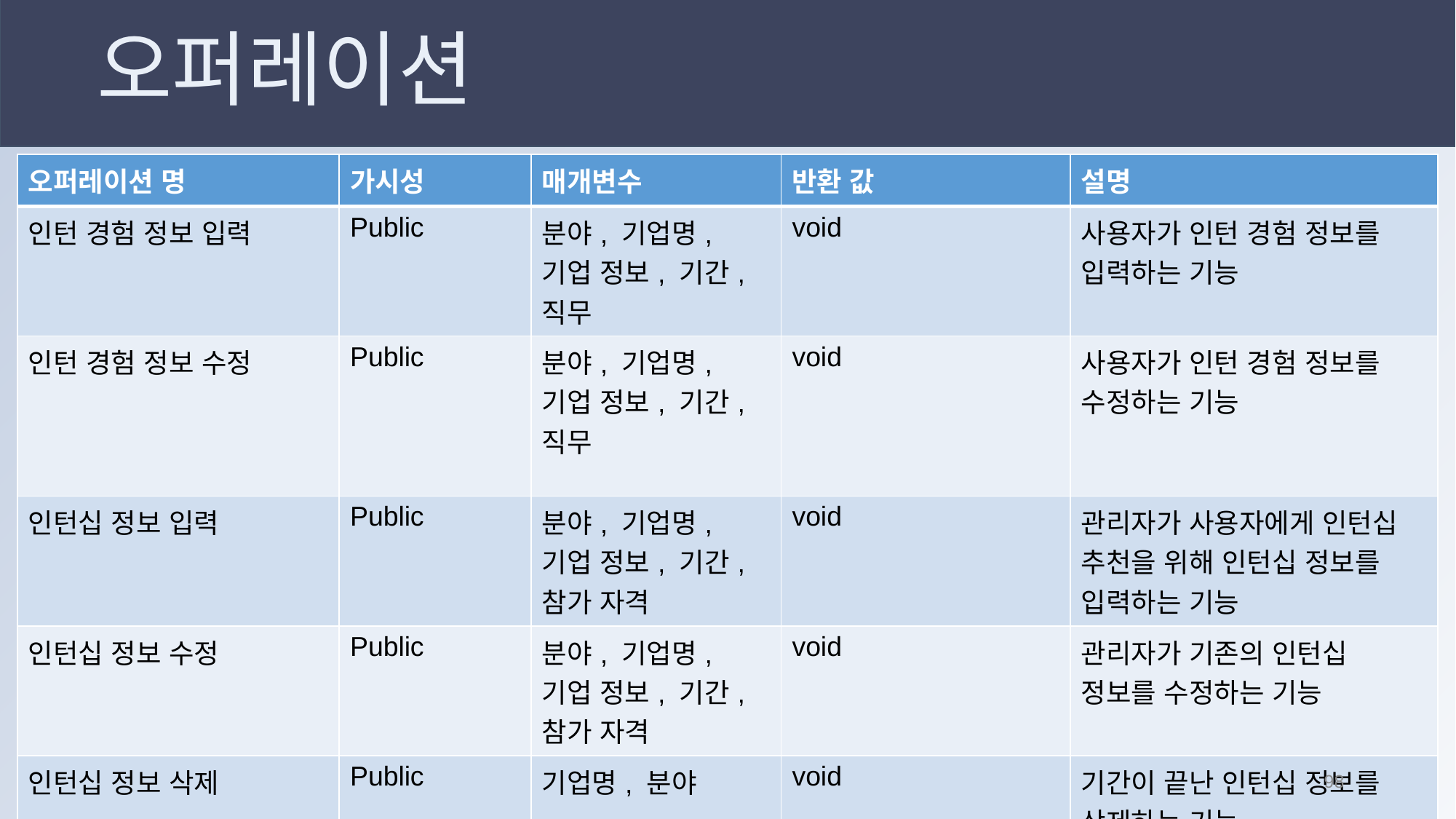

오퍼레이션

| 오퍼레이션 명 | 가시성 | 매개변수 | 반환 값 | 설명 |
| --- | --- | --- | --- | --- |
| 인턴 경험 정보 입력 | Public | 분야, 기업명, 기업 정보, 기간, 직무 | void | 사용자가 인턴 경험 정보를 입력하는 기능 |
| 인턴 경험 정보 수정 | Public | 분야, 기업명, 기업 정보, 기간, 직무 | void | 사용자가 인턴 경험 정보를 수정하는 기능 |
| 인턴십 정보 입력 | Public | 분야, 기업명, 기업 정보, 기간, 참가 자격 | void | 관리자가 사용자에게 인턴십 추천을 위해 인턴십 정보를 입력하는 기능 |
| 인턴십 정보 수정 | Public | 분야, 기업명, 기업 정보, 기간, 참가 자격 | void | 관리자가 기존의 인턴십 정보를 수정하는 기능 |
| 인턴십 정보 삭제 | Public | 기업명, 분야 | void | 기간이 끝난 인턴십 정보를 삭제하는 기능 |
| 추천 인턴십 조회 | public | void | 분야, 기업명, 기업 정보, 기간, 참가 자격 |  |
98